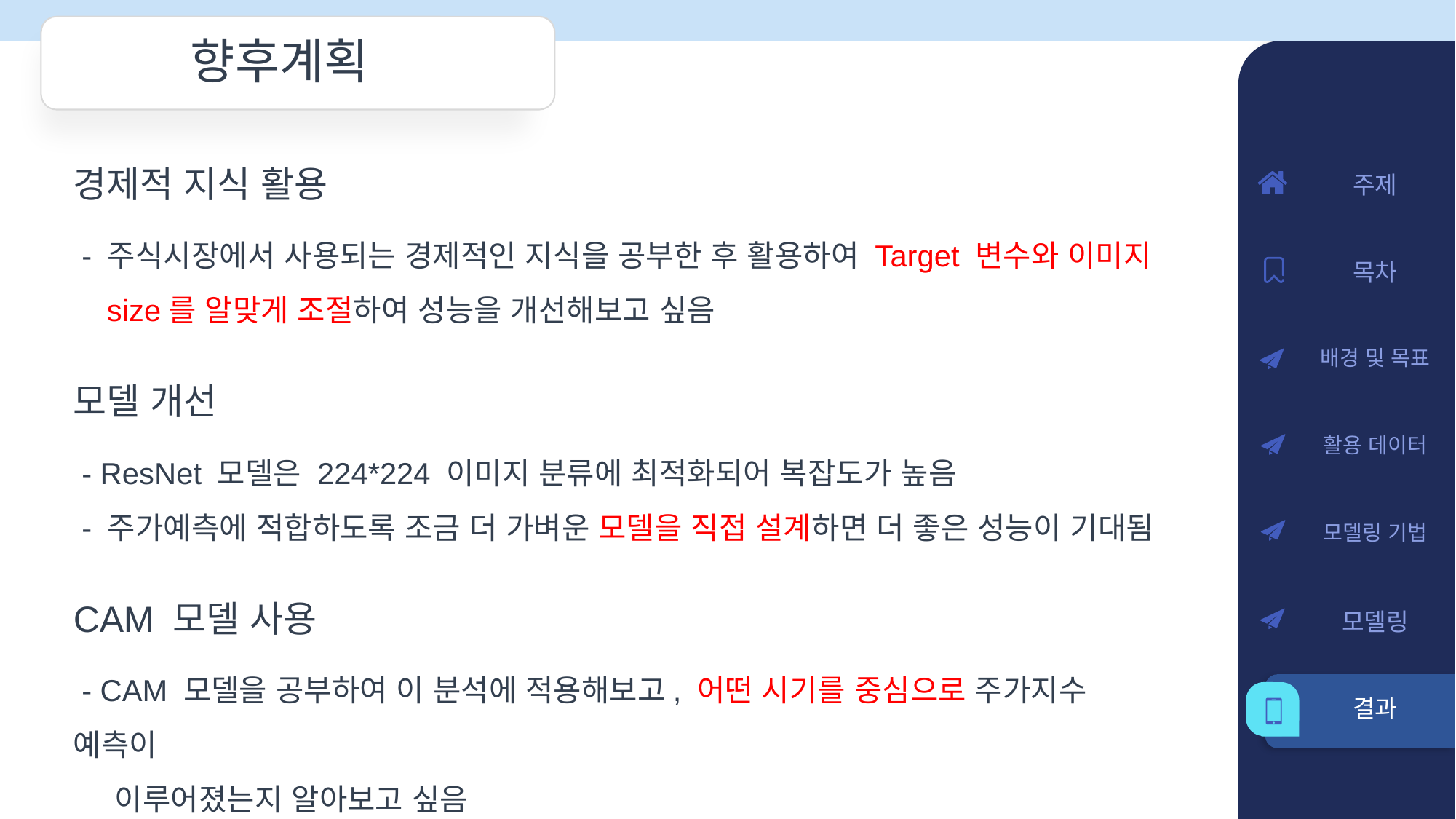

향후계획

경제적 지식 활용

 - 주식시장에서 사용되는 경제적인 지식을 공부한 후 활용하여 Target 변수와 이미지
    size를 알맞게 조절하여 성능을 개선해보고 싶음
주제

목차

배경 및 목표

활용 데이터

모델링 기법

모델링

결과

모델 개선

 - ResNet 모델은 224*224 이미지 분류에 최적화되어 복잡도가 높음
 - 주가예측에 적합하도록 조금 더 가벼운 모델을 직접 설계하면 더 좋은 성능이 기대됨

CAM 모델 사용

 - CAM 모델을 공부하여 이 분석에 적용해보고, 어떤 시기를 중심으로 주가지수 예측이
    이루어졌는지 알아보고 싶음